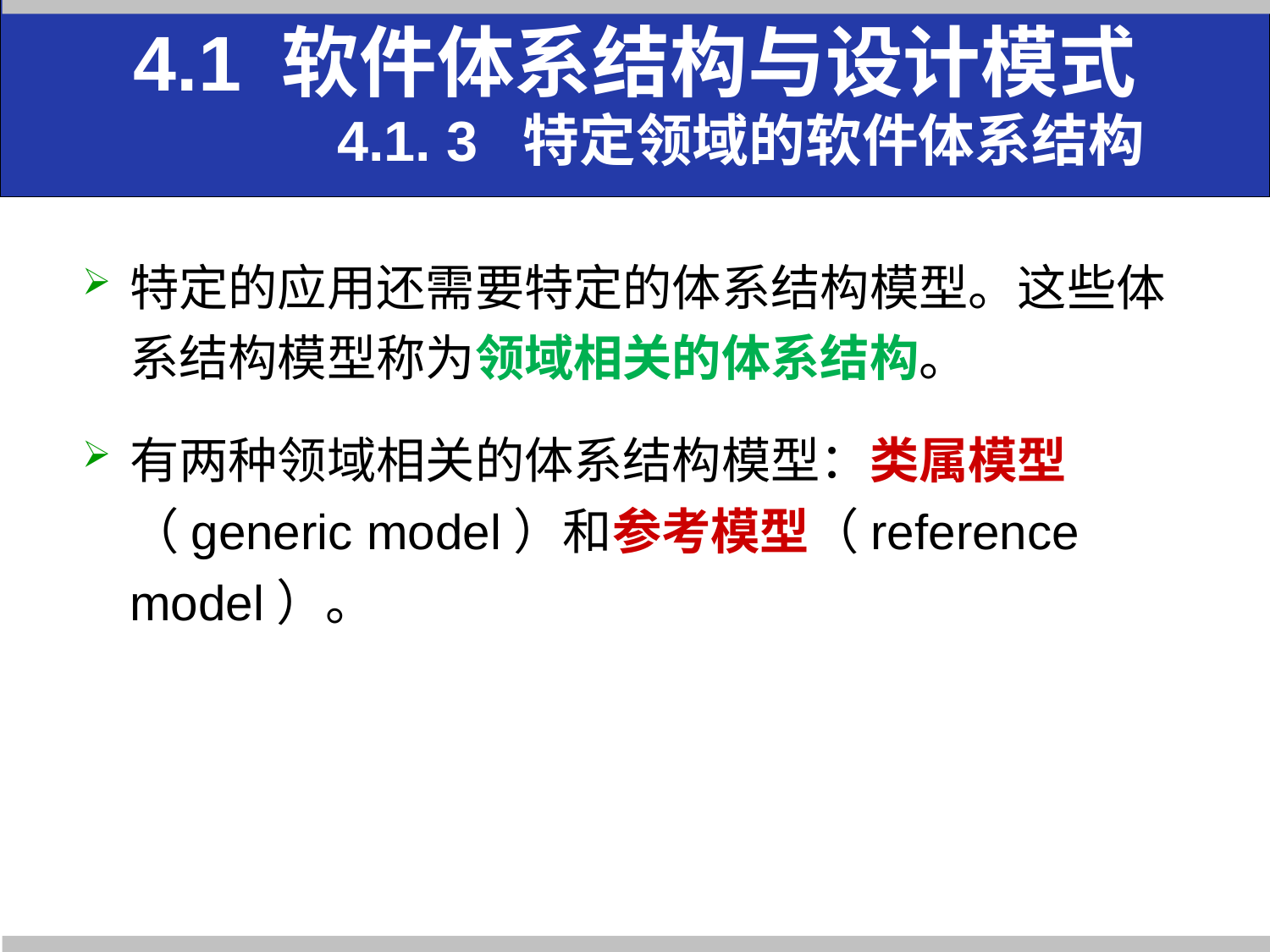

4.1 软件体系结构与设计模式
           4.1. 3  特定领域的软件体系结构
特定的应用还需要特定的体系结构模型。这些体系结构模型称为领域相关的体系结构。
有两种领域相关的体系结构模型：类属模型（generic model）和参考模型（reference model）。

409